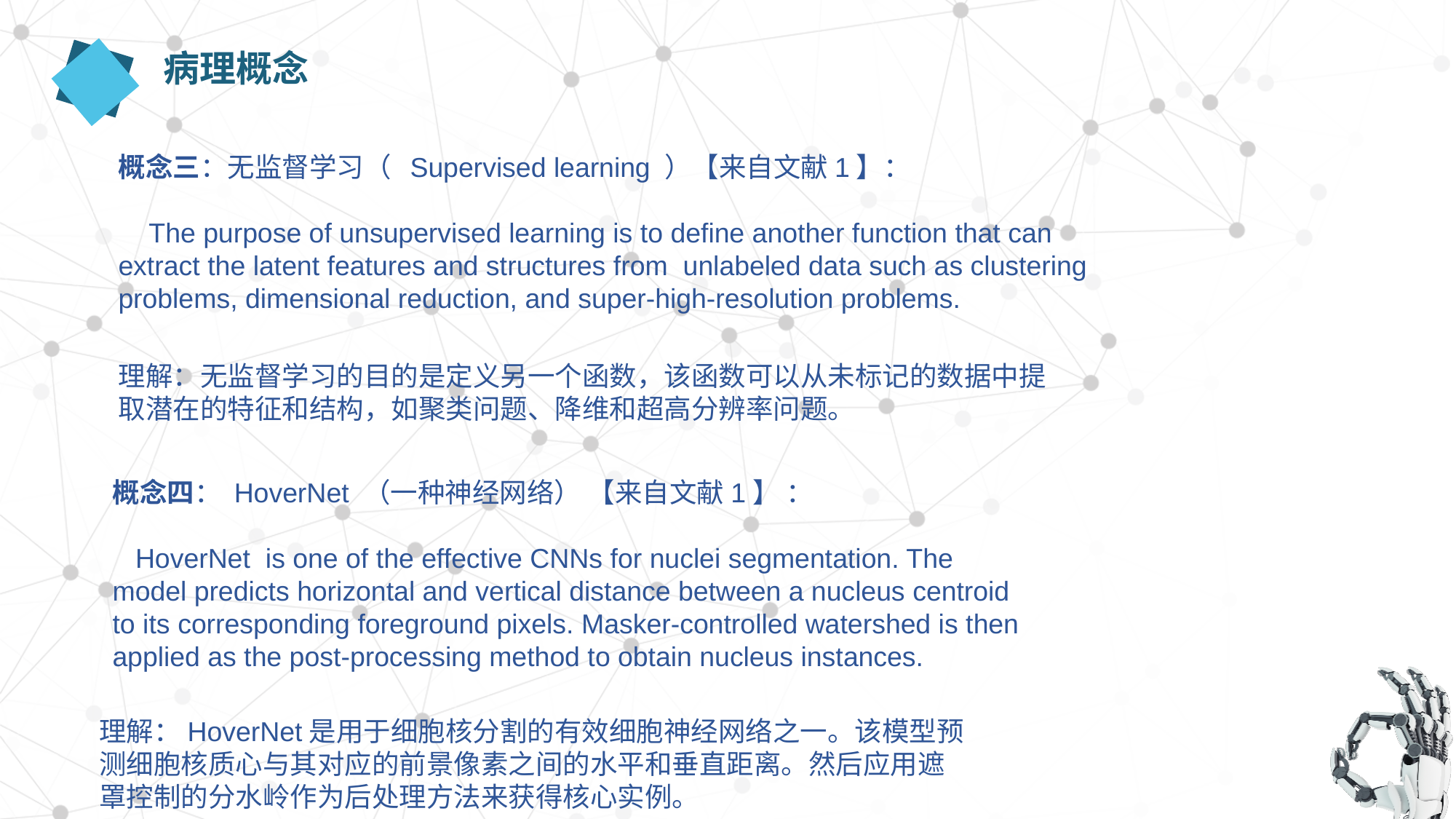

病理概念
概念三：无监督学习（  Supervised learning ）【来自文献1】：

    The purpose of unsupervised learning is to define another function that can extract the latent features and structures from  unlabeled data such as clustering problems, dimensional reduction, and super-high-resolution problems.
理解：无监督学习的目的是定义另一个函数，该函数可以从未标记的数据中提取潜在的特征和结构，如聚类问题、降维和超高分辨率问题。
概念四： HoverNet （一种神经网络） 【来自文献1】 ：

   HoverNet  is one of the effective CNNs for nuclei segmentation. The model predicts horizontal and vertical distance between a nucleus centroid to its corresponding foreground pixels. Masker-controlled watershed is then applied as the post-processing method to obtain nucleus instances.
理解：HoverNet是用于细胞核分割的有效细胞神经网络之一。该模型预测细胞核质心与其对应的前景像素之间的水平和垂直距离。然后应用遮罩控制的分水岭作为后处理方法来获得核心实例。